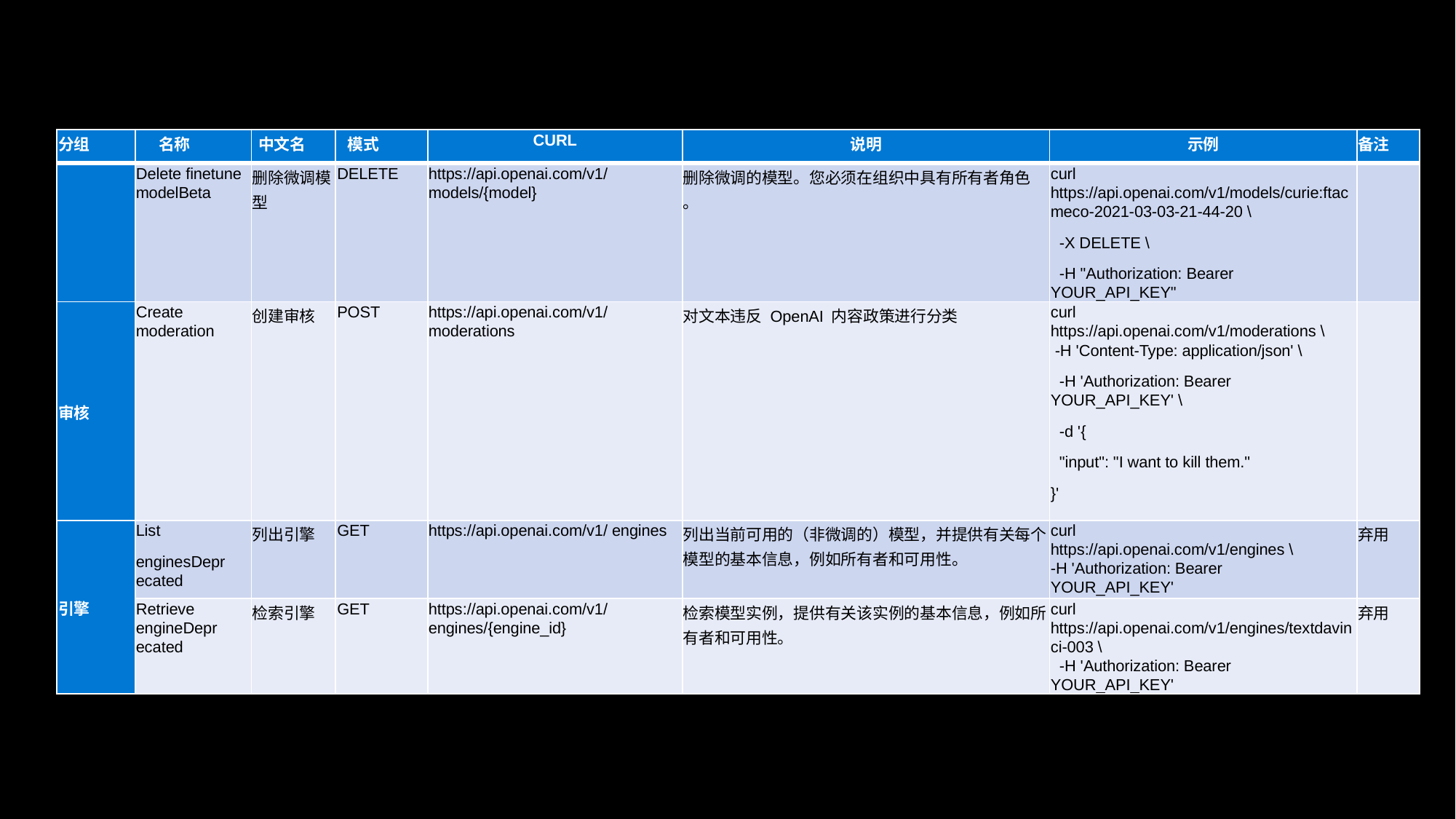

#
| 分组 | 名称 | 中文名 | 模式 | CURL | 说明 | 示例 | 备注 |
| --- | --- | --- | --- | --- | --- | --- | --- |
|  | Delete finetune modelBeta | 删除微调模型 | DELETE | https://api.openai.com/v1/ models/{model} | 删除微调的模型。您必须在组织中具有所有者角色 。 | curl https://api.openai.com/v1/models/curie:ftacmeco-2021-03-03-21-44-20 \ -X DELETE \ -H "Authorization: Bearer YOUR\_API\_KEY" |  |
| 审核 | Create moderation | 创建审核 | POST | https://api.openai.com/v1/ moderations | 对文本违反 OpenAI 内容政策进行分类 | curl https://api.openai.com/v1/moderations \ -H 'Content-Type: application/json' \ -H 'Authorization: Bearer YOUR\_API\_KEY' \ -d '{ "input": "I want to kill them." }' |  |
| 引擎 | List enginesDepr ecated | 列出引擎 | GET | https://api.openai.com/v1/ engines | 列出当前可用的（非微调的）模型，并提供有关每个模型的基本信息，例如所有者和可用性。 | curl https://api.openai.com/v1/engines \ -H 'Authorization: Bearer YOUR\_API\_KEY' | 弃用 |
|  | Retrieve engineDepr ecated | 检索引擎 | GET | https://api.openai.com/v1/ engines/{engine\_id} | 检索模型实例，提供有关该实例的基本信息，例如所有者和可用性。 | curl https://api.openai.com/v1/engines/textdavinci-003 \ -H 'Authorization: Bearer YOUR\_API\_KEY' | 弃用 |